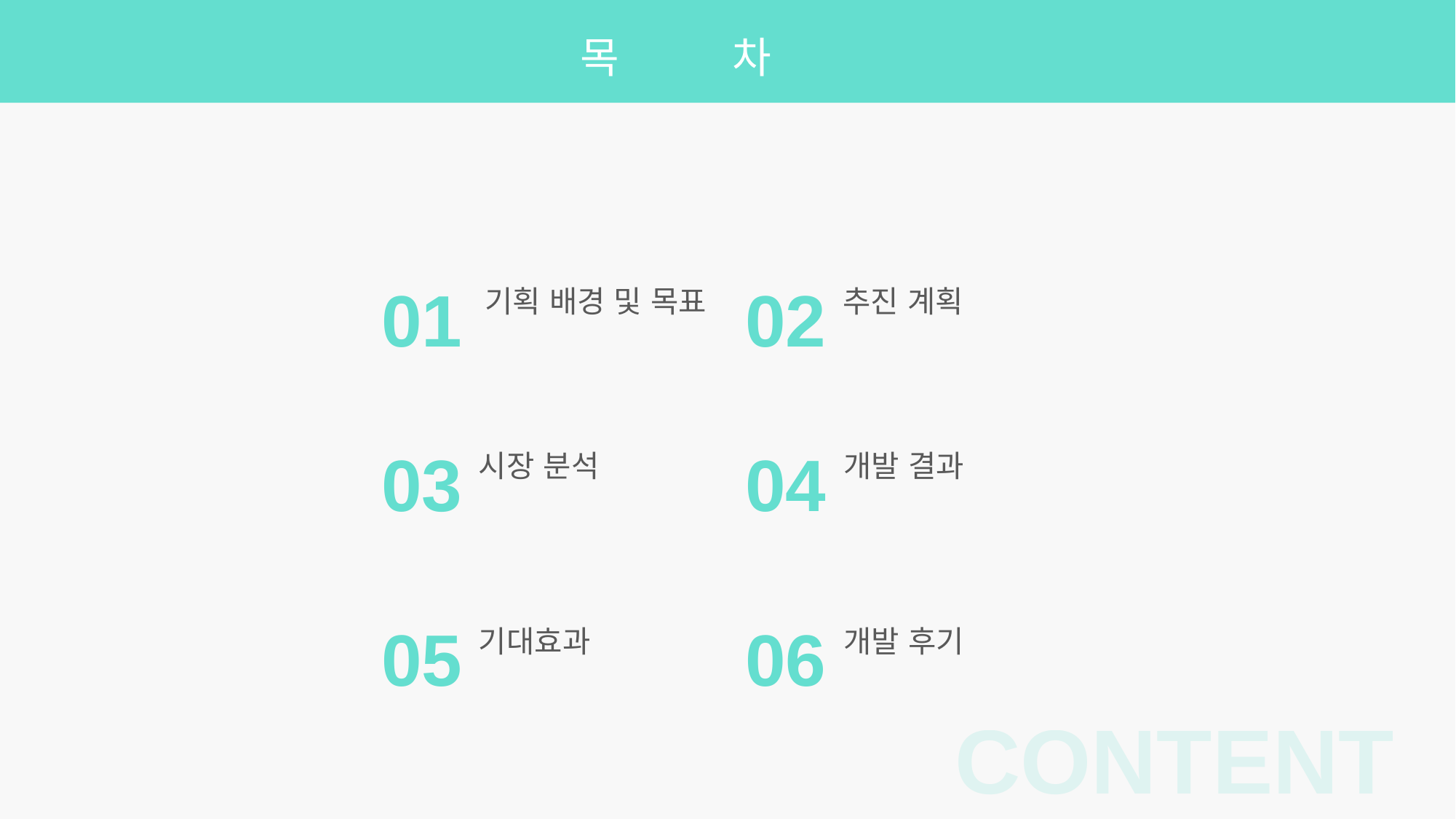

목     차
01
기획 배경 및 목표
02
추진 계획
03
시장 분석
04
개발 결과
05
기대효과
06
개발 후기
CONTENTS